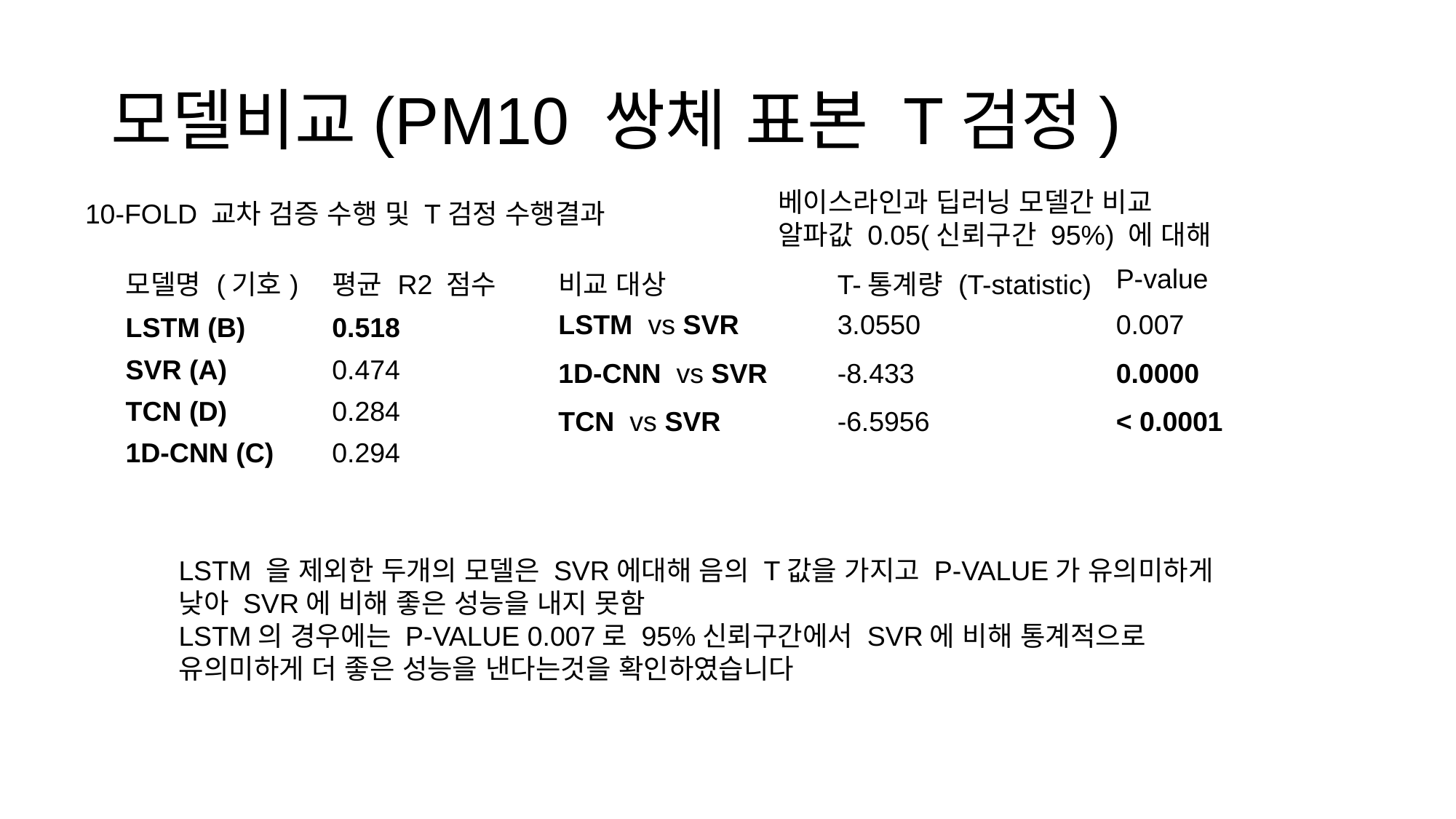

# 모델비교(PM10 쌍체 표본 T검정)
베이스라인과 딥러닝 모델간 비교
알파값 0.05(신뢰구간 95%) 에 대해
10-FOLD 교차 검증 수행 및 T검정 수행결과
| 모델명 (기호) | 평균 R2 점수 |
| --- | --- |
| LSTM (B) | 0.518 |
| SVR (A) | 0.474 |
| TCN (D) | 0.284 |
| 1D-CNN (C) | 0.294 |
| 비교 대상 | T-통계량 (T-statistic) | P-value |
| --- | --- | --- |
| LSTM vs SVR | 3.0550 | 0.007 |
| 1D-CNN vs SVR | -8.433 | 0.0000 |
| TCN vs SVR | -6.5956 | < 0.0001 |
LSTM 을 제외한 두개의 모델은 SVR에대해 음의 T값을 가지고 P-VALUE가 유의미하게 낮아 SVR에 비해 좋은 성능을 내지 못함
LSTM의 경우에는 P-VALUE 0.007로 95%신뢰구간에서 SVR에 비해 통계적으로 유의미하게 더 좋은 성능을 낸다는것을 확인하였습니다